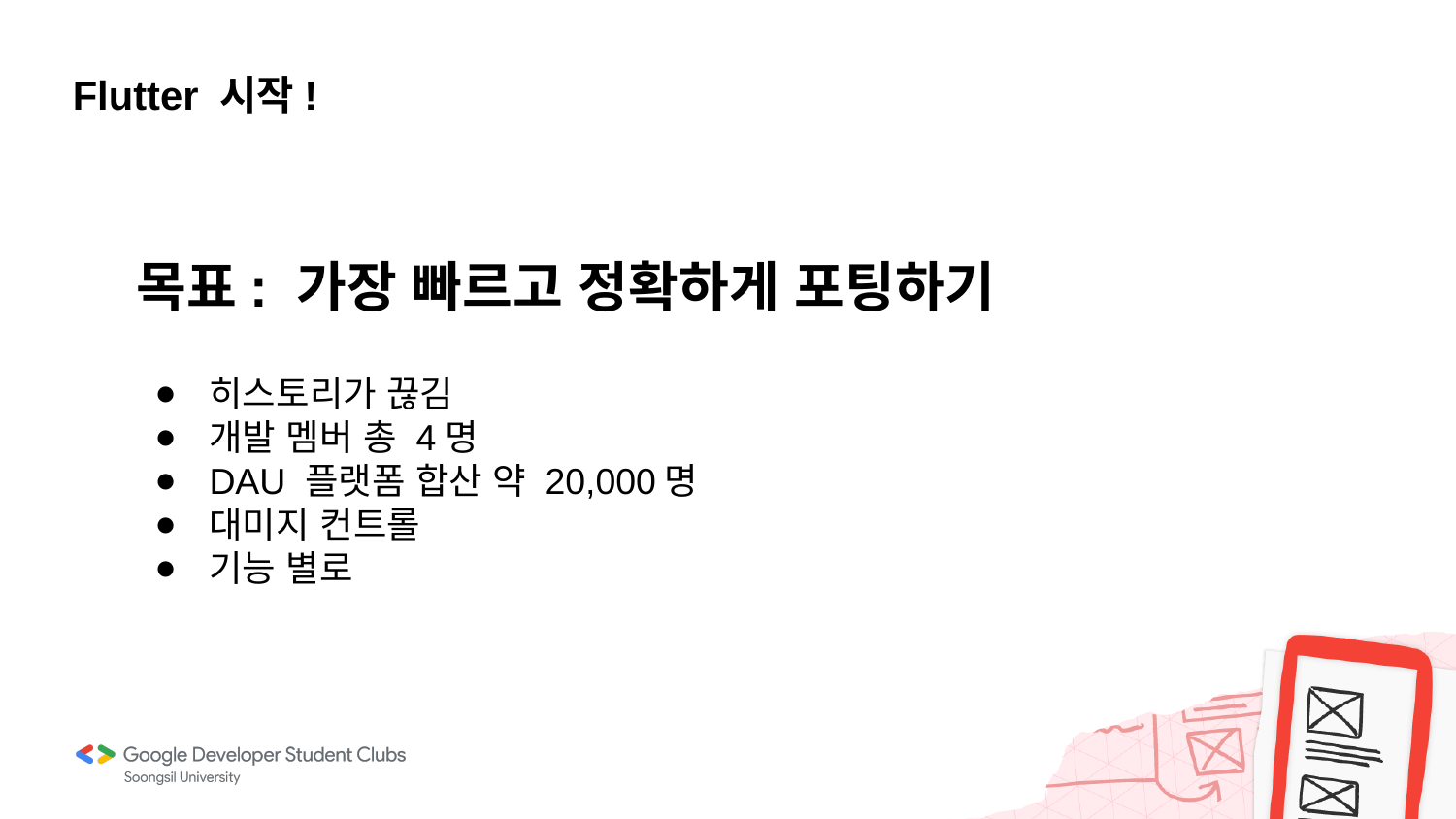

Flutter 시작!
목표: 가장 빠르고 정확하게 포팅하기
히스토리가 끊김
개발 멤버 총 4명
DAU 플랫폼 합산 약 20,000명
대미지 컨트롤
기능 별로